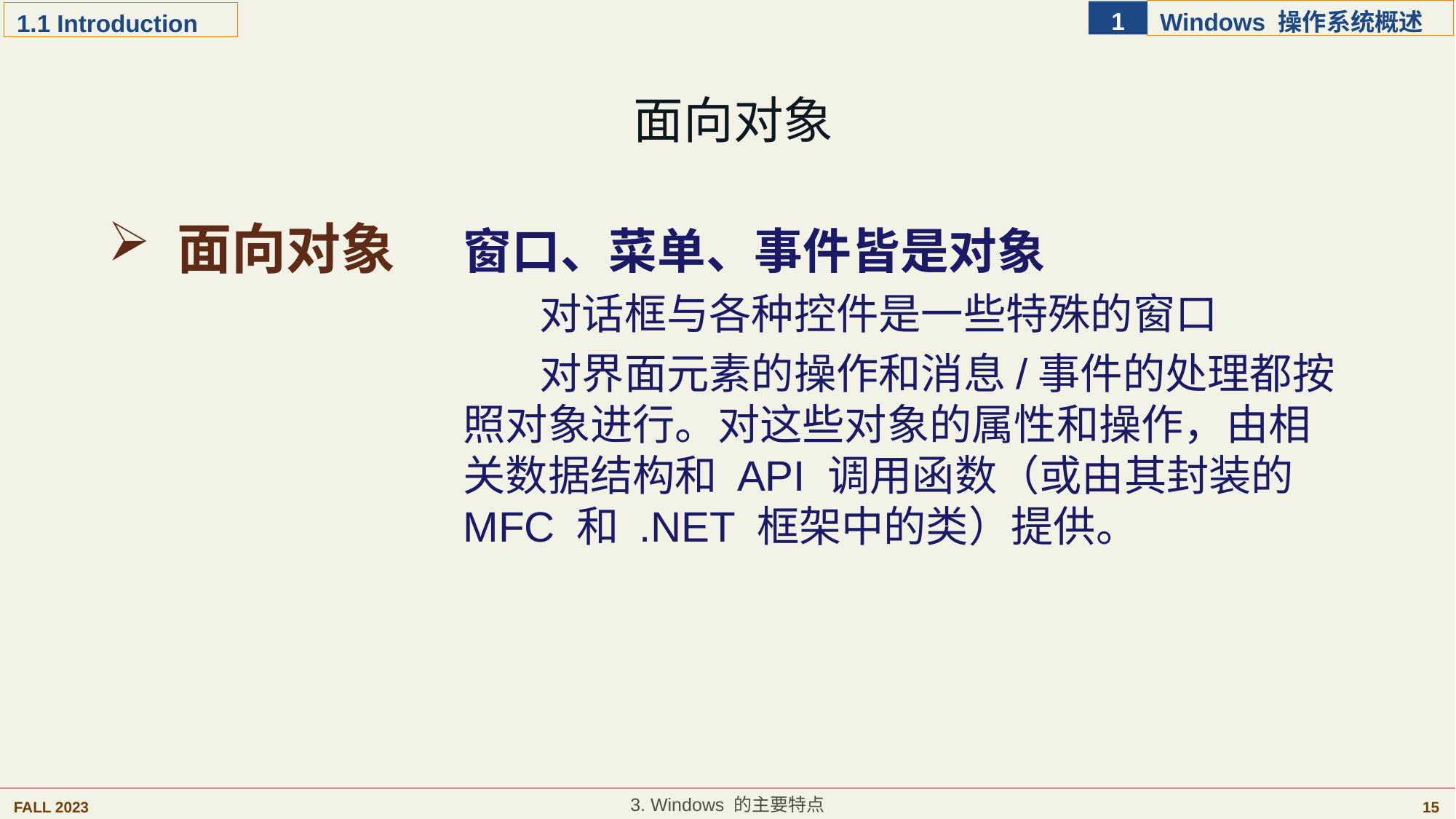

面向对象
窗口、菜单、事件皆是对象
       对话框与各种控件是一些特殊的窗口
       对界面元素的操作和消息/事件的处理都按照对象进行。对这些对象的属性和操作，由相关数据结构和 API 调用函数（或由其封装的MFC 和 .NET 框架中的类）提供。
 面向对象
3. Windows 的主要特点